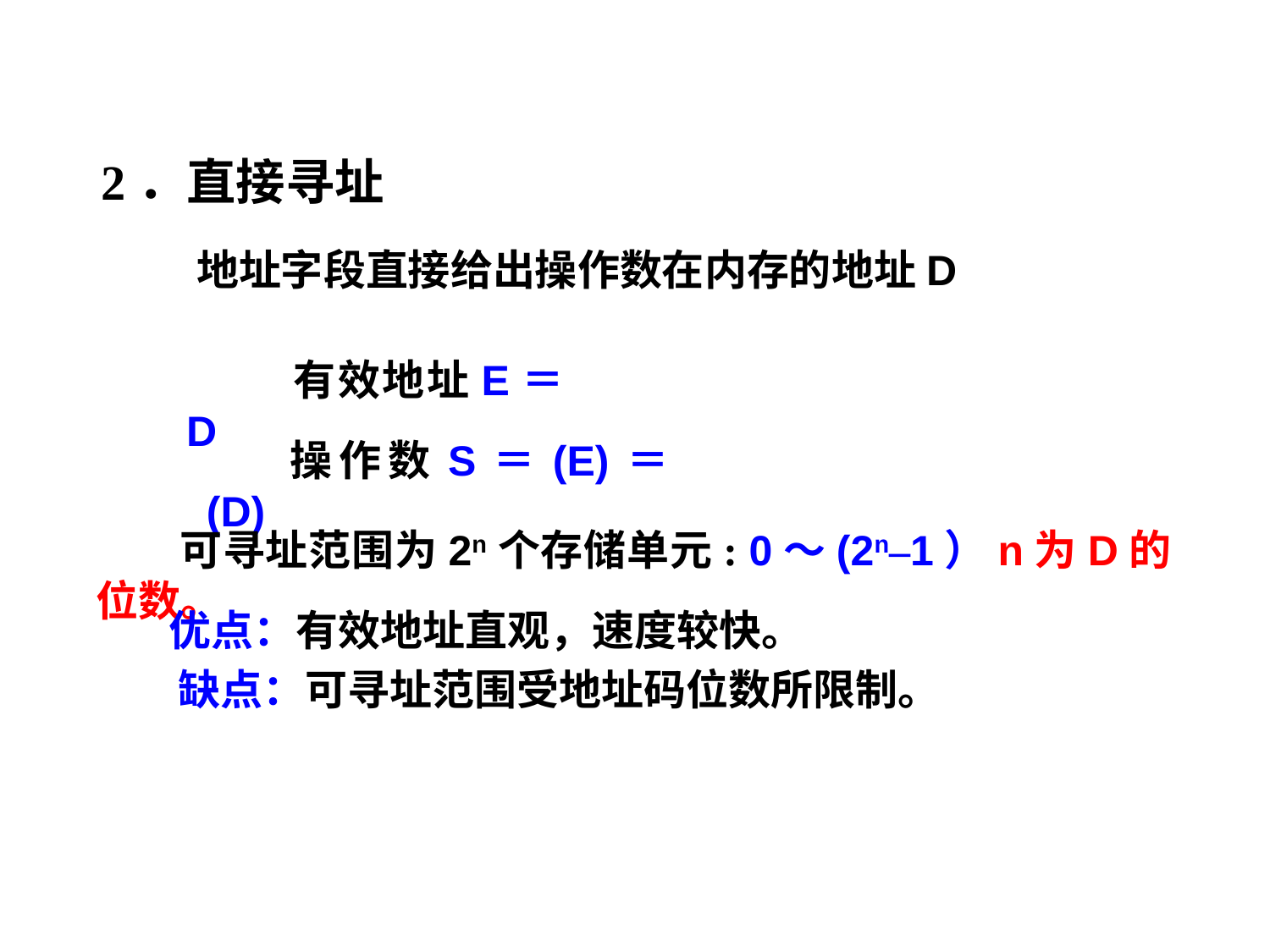

2．直接寻址
地址字段直接给出操作数在内存的地址D
 有效地址E＝D

操作数S＝(E)＝(D)

可寻址范围为2n个存储单元: 0〜(2n–1）n为D的位数。

优点：有效地址直观，速度较快。
   缺点：可寻址范围受地址码位数所限制。